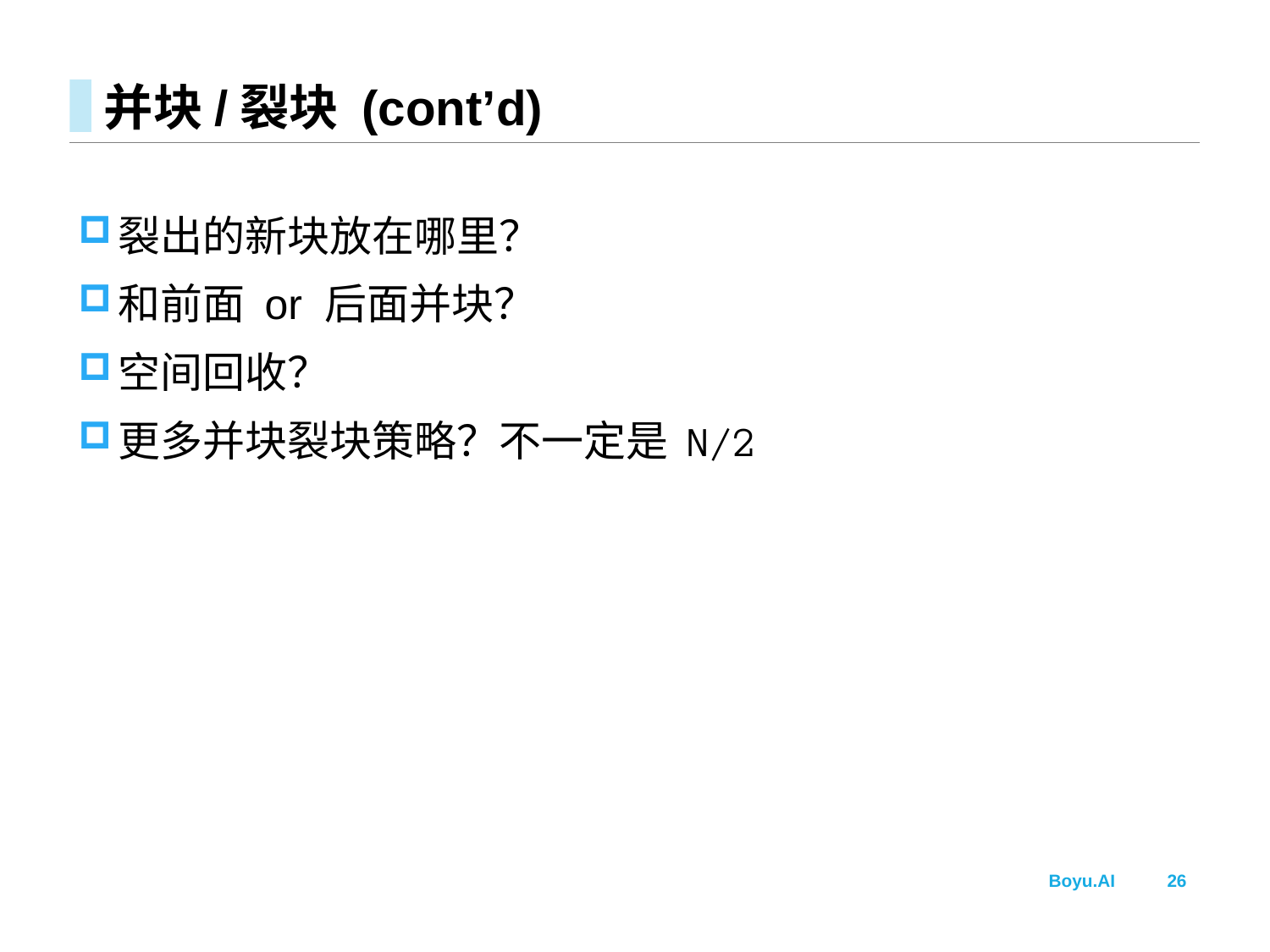

# 并块/裂块 (cont’d)
裂出的新块放在哪里？
和前面 or 后面并块？
空间回收？
更多并块裂块策略？不一定是 N/2